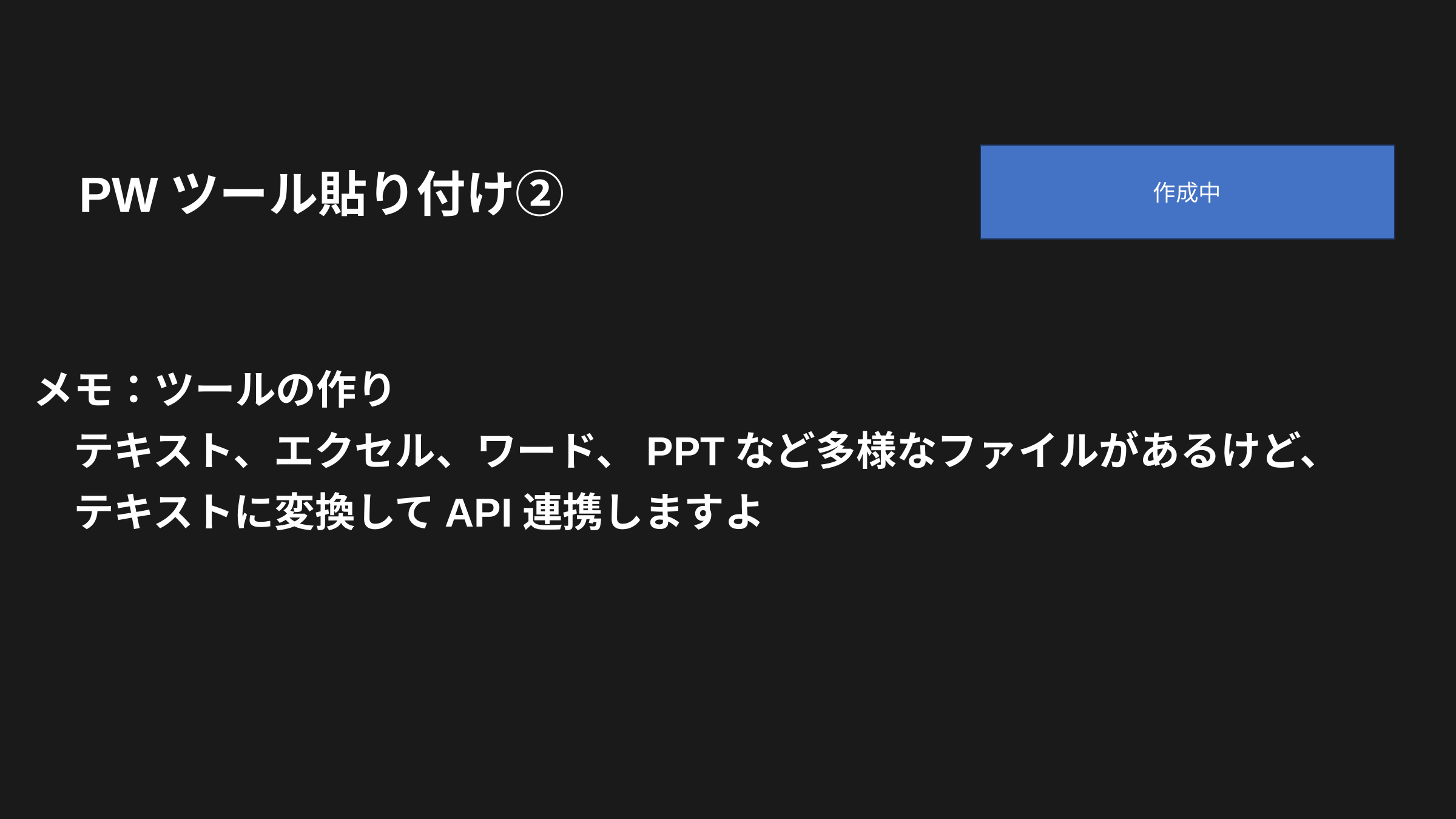

作成中
PWツール貼り付け②
メモ：ツールの作り
　テキスト、エクセル、ワード、PPTなど多様なファイルがあるけど、
　テキストに変換してAPI連携しますよ